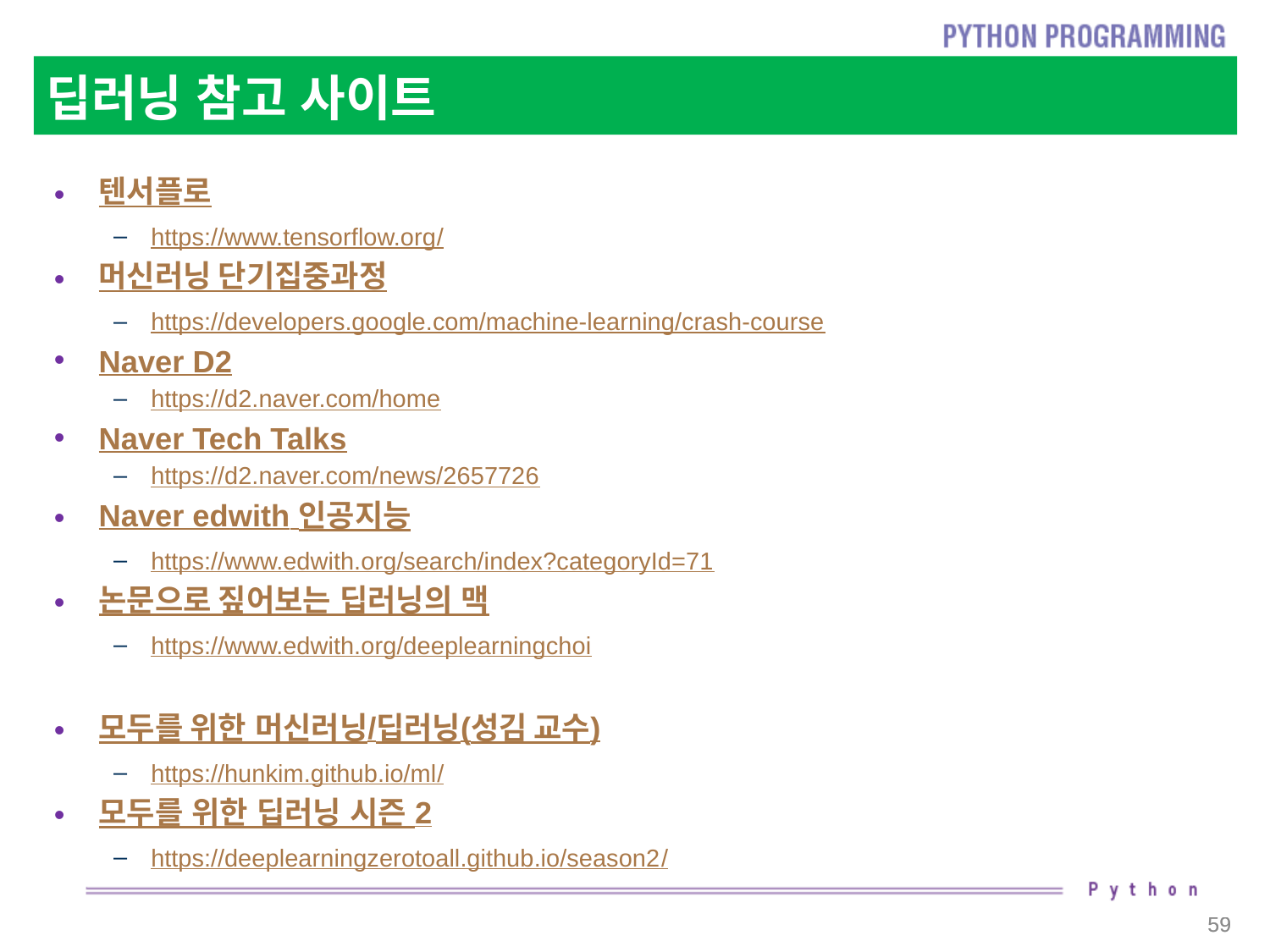

# 딥러닝 참고 사이트
텐서플로
https://www.tensorflow.org/
머신러닝 단기집중과정
https://developers.google.com/machine-learning/crash-course
Naver D2
https://d2.naver.com/home
Naver Tech Talks
https://d2.naver.com/news/2657726
Naver edwith 인공지능
https://www.edwith.org/search/index?categoryId=71
논문으로 짚어보는 딥러닝의 맥
https://www.edwith.org/deeplearningchoi

모두를 위한 머신러닝/딥러닝(성김 교수)
https://hunkim.github.io/ml/
모두를 위한 딥러닝 시즌 2
https://deeplearningzerotoall.github.io/season2/

59